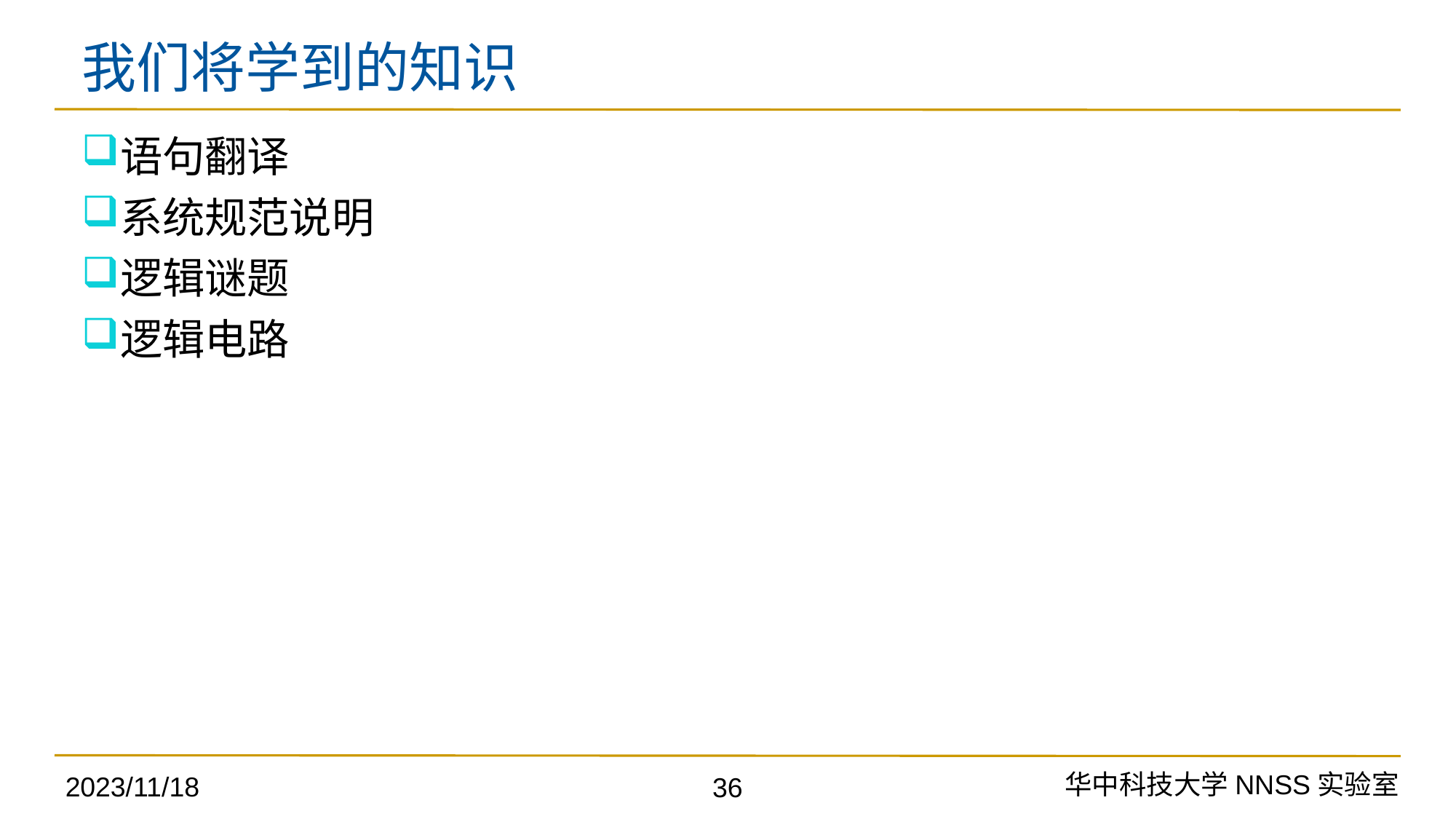

# 我们将学到的知识
语句翻译
系统规范说明
逻辑谜题
逻辑电路
华中科技大学NNSS实验室
2023/11/18
36